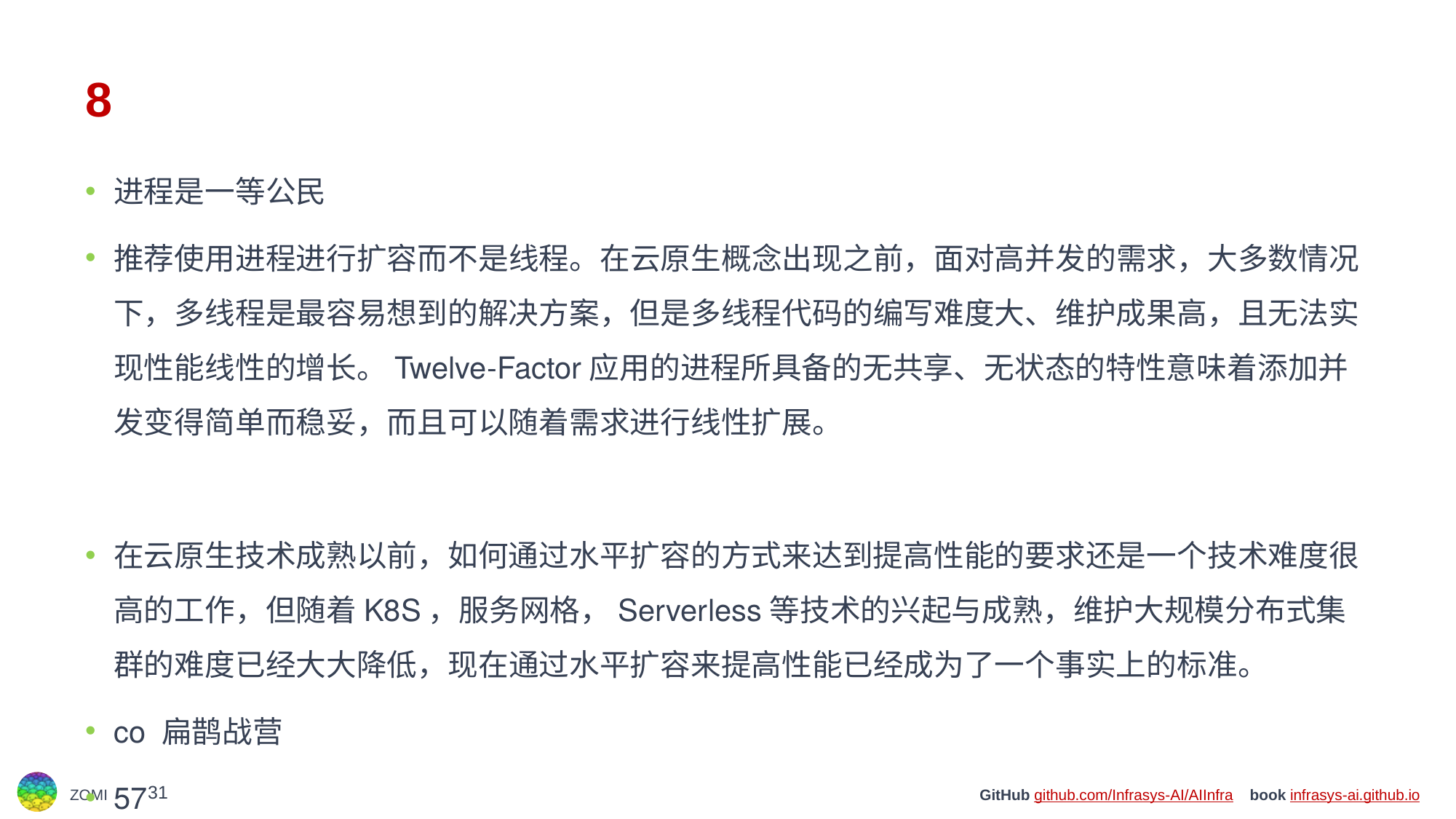

# 8
进程是一等公民
推荐使用进程进行扩容而不是线程。在云原生概念出现之前，面对高并发的需求，大多数情况下，多线程是最容易想到的解决方案，但是多线程代码的编写难度大、维护成果高，且无法实现性能线性的增长。Twelve-Factor应用的进程所具备的无共享、无状态的特性意味着添加并发变得简单而稳妥，而且可以随着需求进行线性扩展。

在云原生技术成熟以前，如何通过水平扩容的方式来达到提高性能的要求还是一个技术难度很高的工作，但随着K8S，服务网格，Serverless等技术的兴起与成熟，维护大规模分布式集群的难度已经大大降低，现在通过水平扩容来提高性能已经成为了一个事实上的标准。
co 扁鹊战营
57